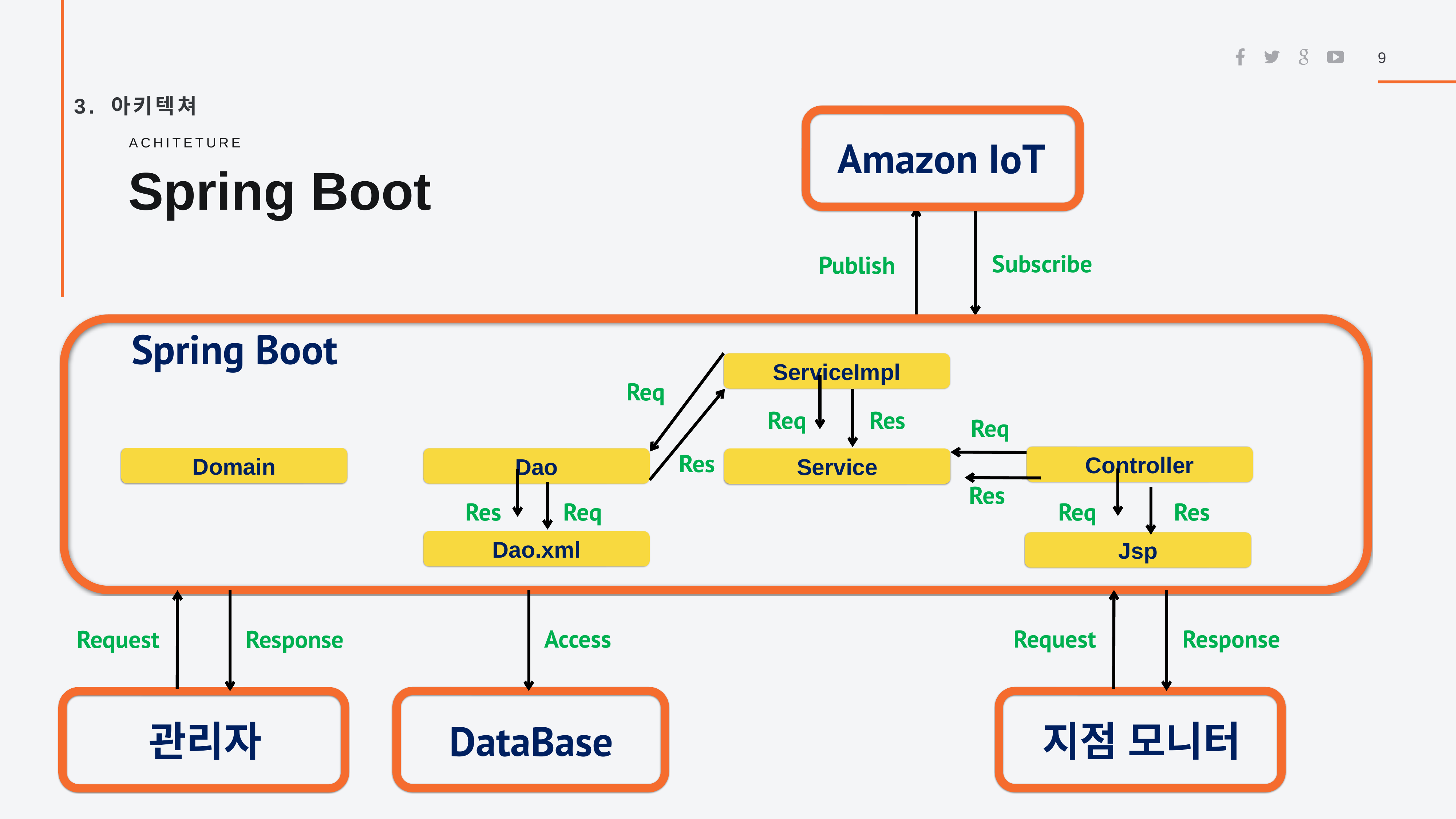

9
3. 아키텍쳐

Amazon IoT
Subscribe
Publish

Spring Boot
ServiceImpl
Req
Req
Res
Req
Res
Controller
Domain
Dao
Service
Res
Res
Req
Req
Res
Dao.xml
Jsp
Response
Access
Request
Response
Request

지점 모니터

관리자
DataBase
Achiteture
Spring Boot